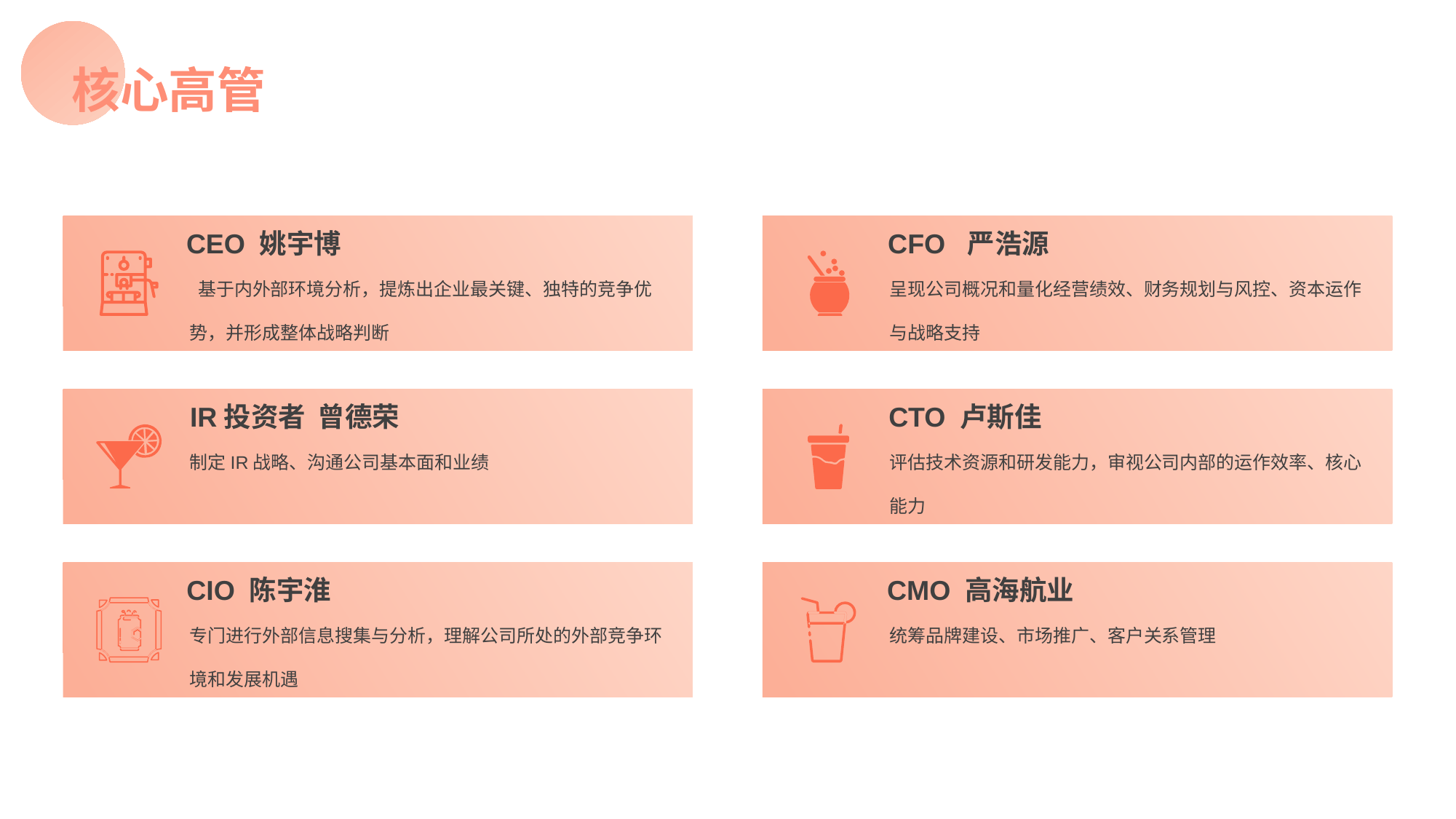

核心高管

CEO 姚宇博

 基于内外部环境分析，提炼出企业最关键、独特的竞争优势，并形成整体战略判断

CFO  严浩源

呈现公司概况和量化经营绩效、财务规划与风控、资本运作与战略支持

IR投资者  曾德荣
制定IR战略、沟通公司基本面和业绩

CTO 卢斯佳

评估技术资源和研发能力，审视公司内部的运作效率、核心能力

CIO 陈宇淮

专门进行外部信息搜集与分析，理解公司所处的外部竞争环境和发展机遇

CMO 高海航业

统筹品牌建设、市场推广、客户关系管理